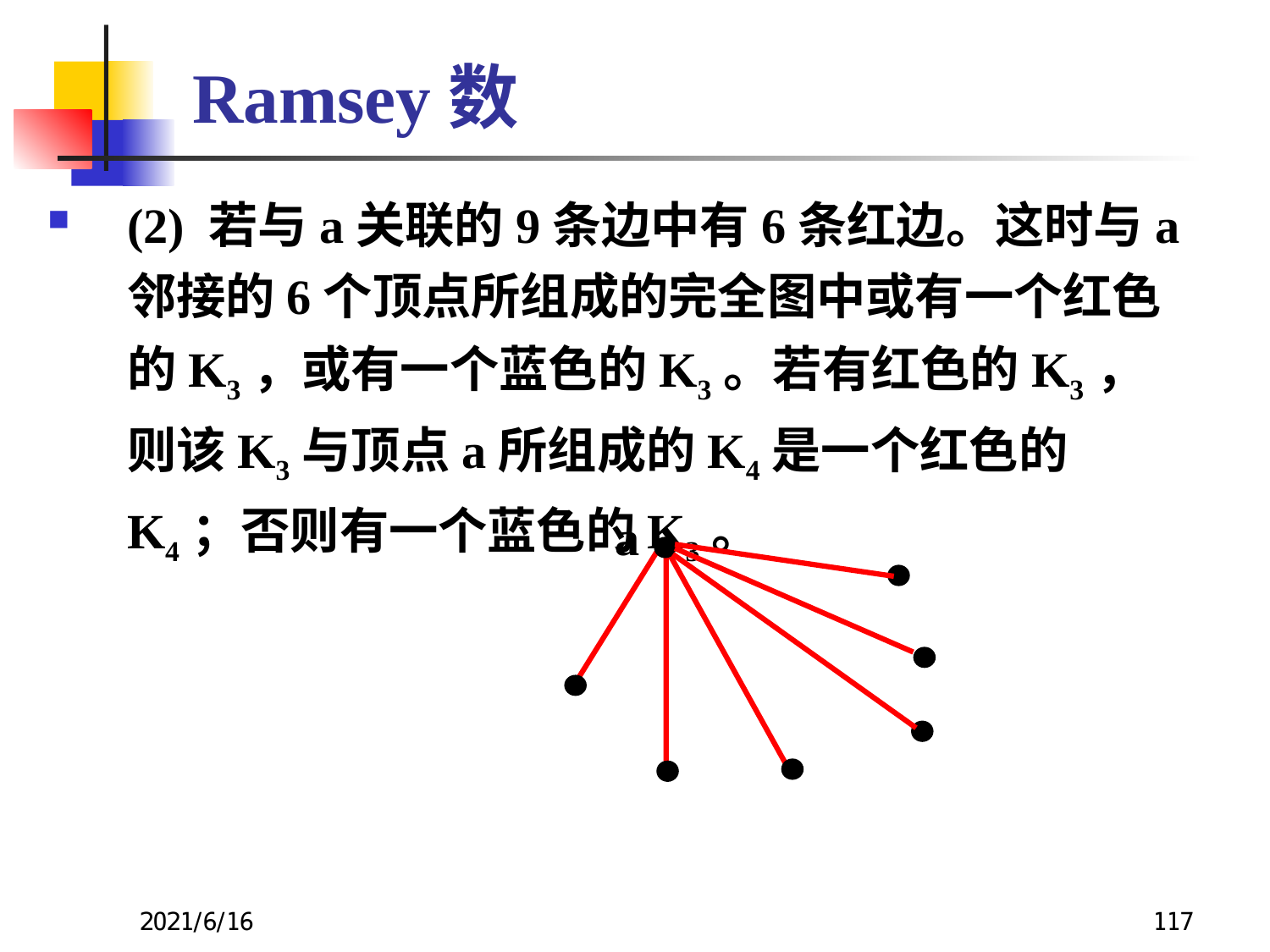

# Ramsey数
(2) 若与a关联的9条边中有6条红边。这时与a邻接的6个顶点所组成的完全图中或有一个红色的K3，或有一个蓝色的K3。若有红色的K3，则该K3与顶点a所组成的K4是一个红色的K4；否则有一个蓝色的K3。

a

2021/6/16
117